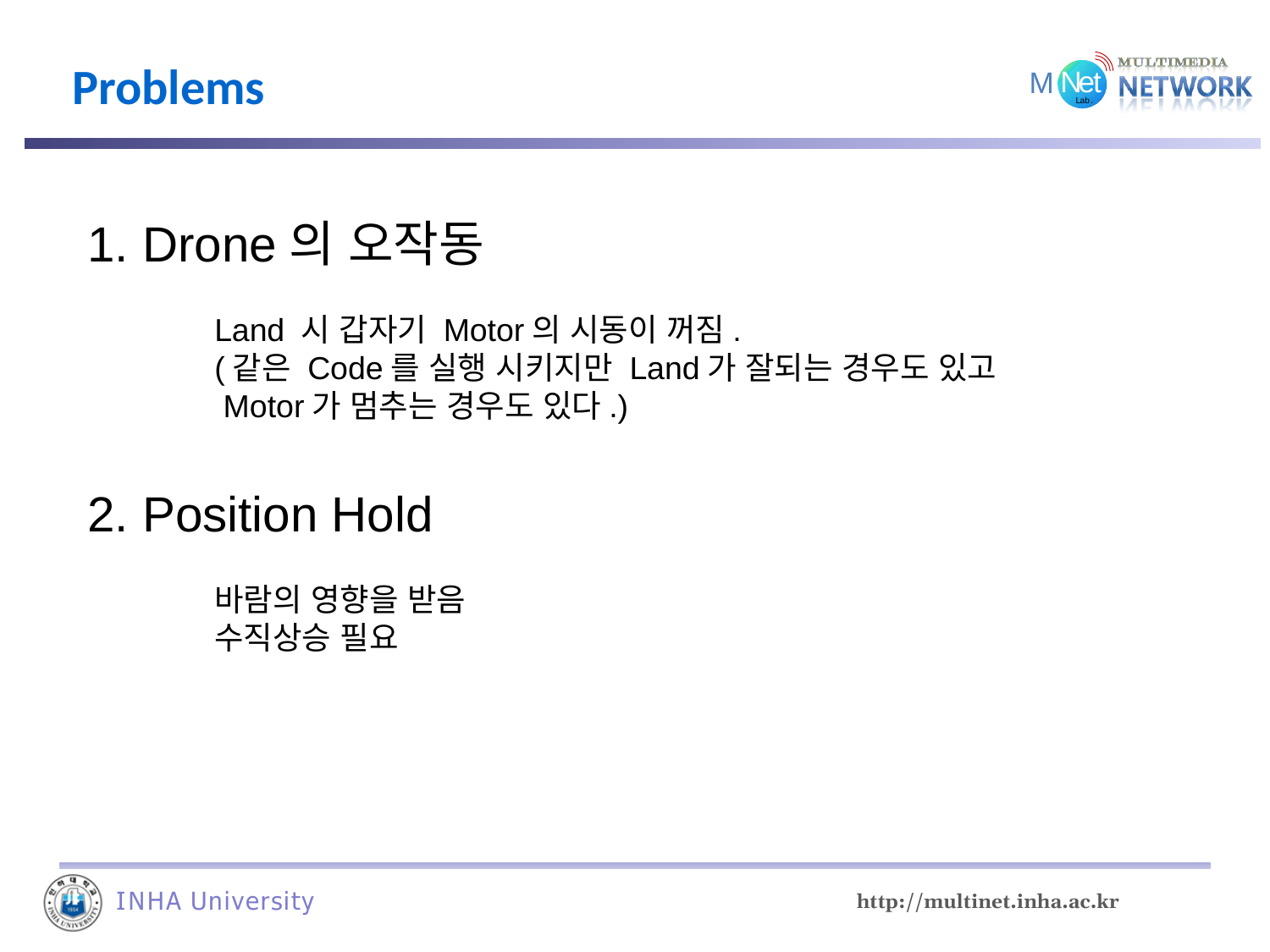

# Problems
1. Drone의 오작동
	Land 시 갑자기 Motor의 시동이 꺼짐.
	(같은 Code를 실행 시키지만 Land가 잘되는 경우도 있고
	 Motor가 멈추는 경우도 있다.)
2. Position Hold
	바람의 영향을 받음
	수직상승 필요